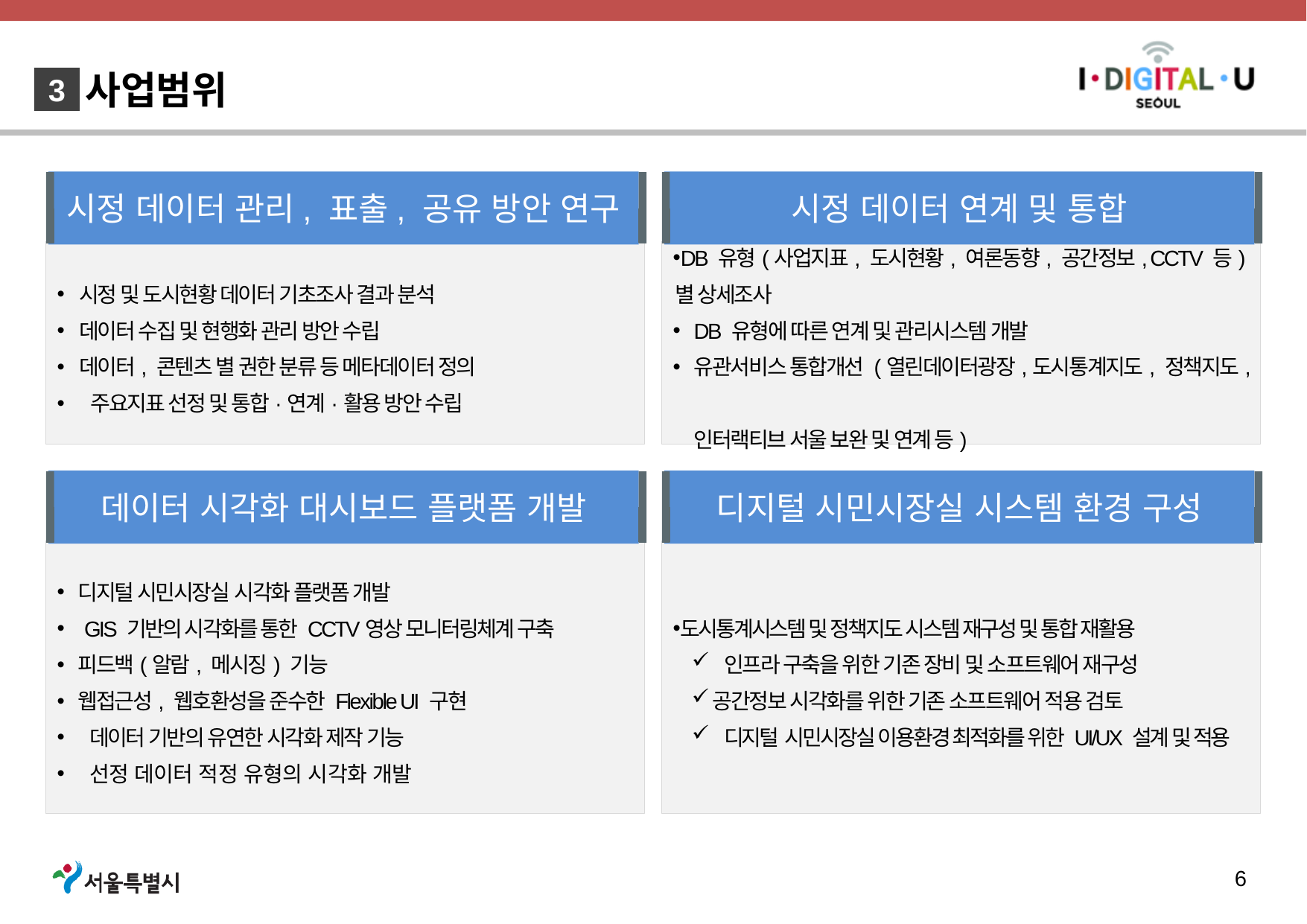

사업범위
3
시정 데이터 관리, 표출, 공유 방안 연구

시정 데이터 연계 및 통합

시정 및 도시현황 데이터 기초조사 결과 분석
데이터 수집 및 현행화 관리 방안 수립
데이터, 콘텐츠 별 권한 분류 등 메타데이터 정의
 주요지표 선정 및 통합·연계·활용 방안 수립
DB 유형(사업지표, 도시현황, 여론동향, 공간정보, CCTV 등)별 상세조사
DB 유형에 따른 연계 및 관리시스템 개발
유관서비스 통합개선 (열린데이터광장,도시통계지도, 정책지도,
인터랙티브 서울 보완 및 연계 등)
데이터 시각화 대시보드 플랫폼 개발

디지털 시민시장실 시스템 환경 구성

디지털 시민시장실 시각화 플랫폼 개발
 GIS 기반의 시각화를 통한 CCTV영상 모니터링체계 구축
피드백(알람, 메시징) 기능
웹접근성, 웹호환성을 준수한 Flexible UI 구현
 데이터 기반의 유연한 시각화 제작 기능
 선정 데이터 적정 유형의 시각화 개발
도시통계시스템 및 정책지도 시스템 재구성 및 통합 재활용
 인프라 구축을 위한 기존 장비 및 소프트웨어 재구성
공간정보 시각화를 위한 기존 소프트웨어 적용 검토
 디지털  시민시장실 이용환경 최적화를 위한 UI/UX 설계 및 적용